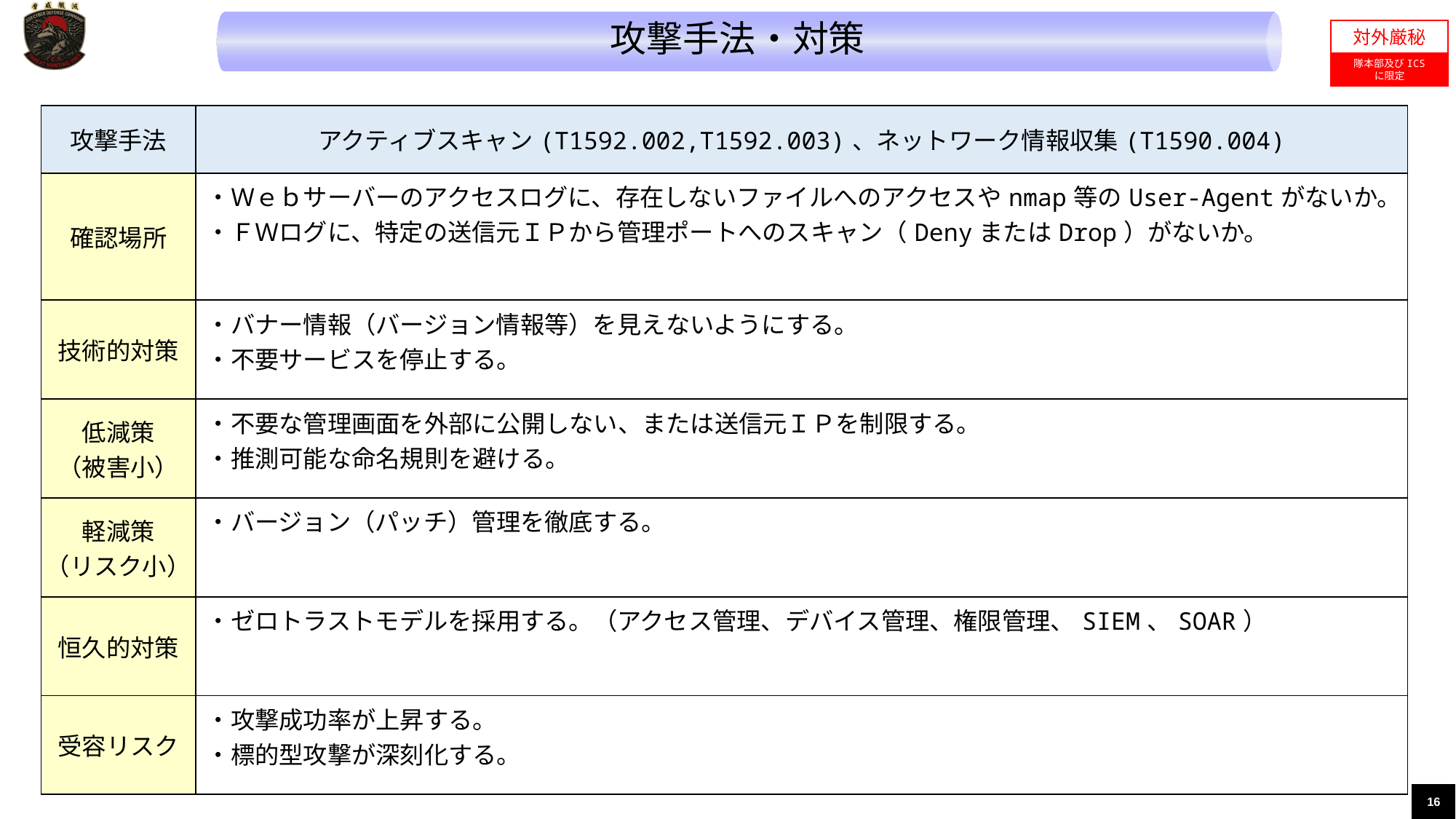

攻撃手法・対策
対外厳秘
隊本部及びICS
に限定
| 攻撃手法 | アクティブスキャン(T1592.002,T1592.003)、ネットワーク情報収集(T1590.004) |
| --- | --- |
| 確認場所 | ・Ｗｅｂサーバーのアクセスログに、存在しないファイルへのアクセスやnmap等のUser-Agentがないか。 ・ＦＷログに、特定の送信元ＩＰから管理ポートへのスキャン（DenyまたはDrop）がないか。 |
| 技術的対策 | ・バナー情報（バージョン情報等）を見えないようにする。 ・不要サービスを停止する。 |
| 低減策 （被害小） | ・不要な管理画面を外部に公開しない、または送信元ＩＰを制限する。 ・推測可能な命名規則を避ける。 |
| 軽減策 （リスク小） | ・バージョン（パッチ）管理を徹底する。 |
| 恒久的対策 | ・ゼロトラストモデルを採用する。（アクセス管理、デバイス管理、権限管理、SIEM、SOAR） |
| 受容リスク | ・攻撃成功率が上昇する。 ・標的型攻撃が深刻化する。 |